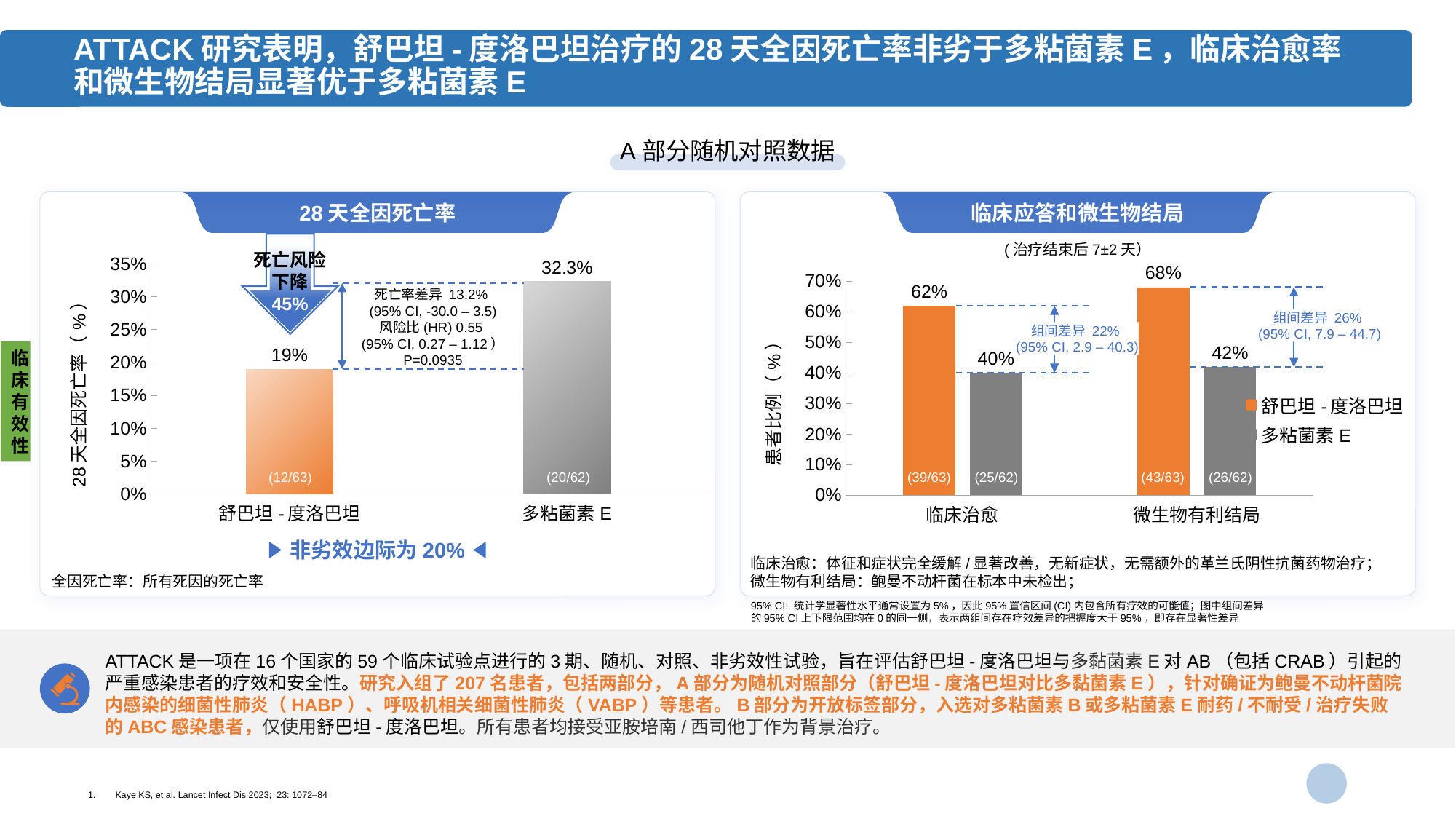

ATTACK研究表明，舒巴坦-度洛巴坦治疗的28天全因死亡率非劣于多粘菌素E，临床治愈率和微生物结局显著优于多粘菌素E
A部分随机对照数据

28天全因死亡率
临床应答和微生物结局

(治疗结束后7±2天）
死亡风险
下降
45%

### Chart

| Category | 列1 |
|---|---|
| 舒巴坦-度洛巴坦 | 0.19 |
| 多粘菌素E | 0.323 |
死亡率差异 13.2%
(95% CI, -30.0 – 3.5)
风险比(HR) 0.55
(95% CI, 0.27 – 1.12）
P=0.0935
(12/63)
(20/62)

### Chart

| Category | 舒巴坦-度洛巴坦 | 多粘菌素E |
|---|---|---|
| 临床治愈 | 0.62 | 0.4 |
| 微生物有利结局 | 0.68 | 0.42 |
组间差异 26%
(95% CI, 7.9 – 44.7)
组间差异 22%
(95% CI, 2.9 – 40.3)
临床有效性
(39/63)
(25/62)
(43/63)
(26/62)
非劣效边际为20%

临床治愈：体征和症状完全缓解/显著改善，无新症状，无需额外的革兰氏阴性抗菌药物治疗；
微生物有利结局：鲍曼不动杆菌在标本中未检出；
全因死亡率：所有死因的死亡率
95% CI: 统计学显著性水平通常设置为5%，因此95%置信区间(CI)内包含所有疗效的可能值；图中组间差异的95% CI上下限范围均在0的同一侧，表示两组间存在疗效差异的把握度大于95%，即存在显著性差异

ATTACK是一项在16个国家的59个临床试验点进行的3期、随机、对照、非劣效性试验，旨在评估舒巴坦-度洛巴坦与多黏菌素E对AB（包括CRAB）引起的严重感染患者的疗效和安全性。研究入组了207名患者，包括两部分，A部分为随机对照部分（舒巴坦-度洛巴坦对比多黏菌素E），针对确证为鲍曼不动杆菌院内感染的细菌性肺炎（HABP）、呼吸机相关细菌性肺炎（VABP）等患者。B部分为开放标签部分，入选对多粘菌素B或多粘菌素E耐药/不耐受/治疗失败的ABC感染患者，仅使用舒巴坦-度洛巴坦。所有患者均接受亚胺培南/西司他丁作为背景治疗。

Kaye KS, et al. Lancet Infect Dis 2023;  23: 1072–84